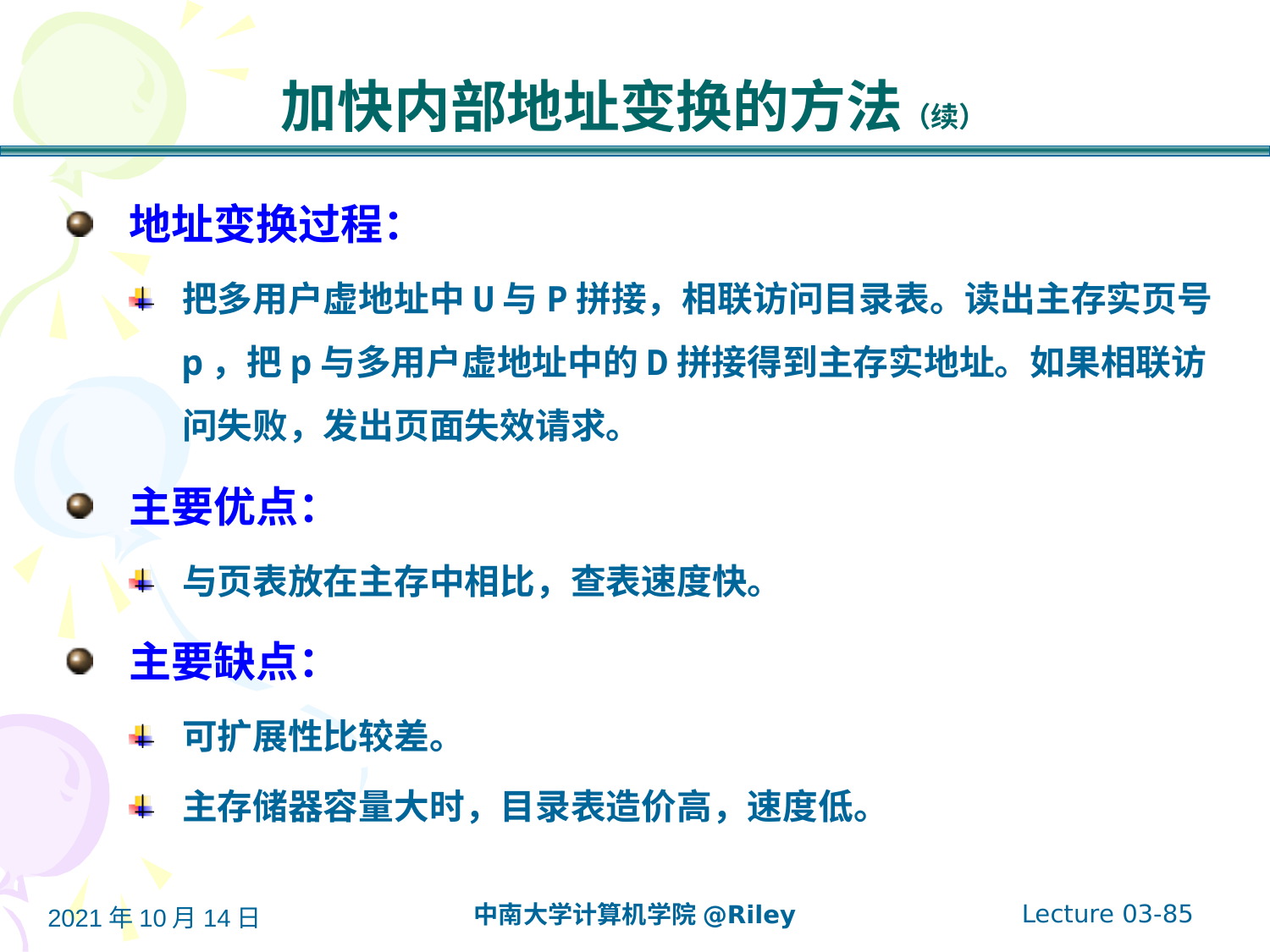

# 加快内部地址变换的方法（续）
地址变换过程：
把多用户虚地址中U与P拼接，相联访问目录表。读出主存实页号p，把p与多用户虚地址中的D拼接得到主存实地址。如果相联访问失败，发出页面失效请求。
主要优点：
与页表放在主存中相比，查表速度快。
主要缺点：
可扩展性比较差。
主存储器容量大时，目录表造价高，速度低。
Lecture 03-85
中南大学计算机学院@Riley
2021年10月14日